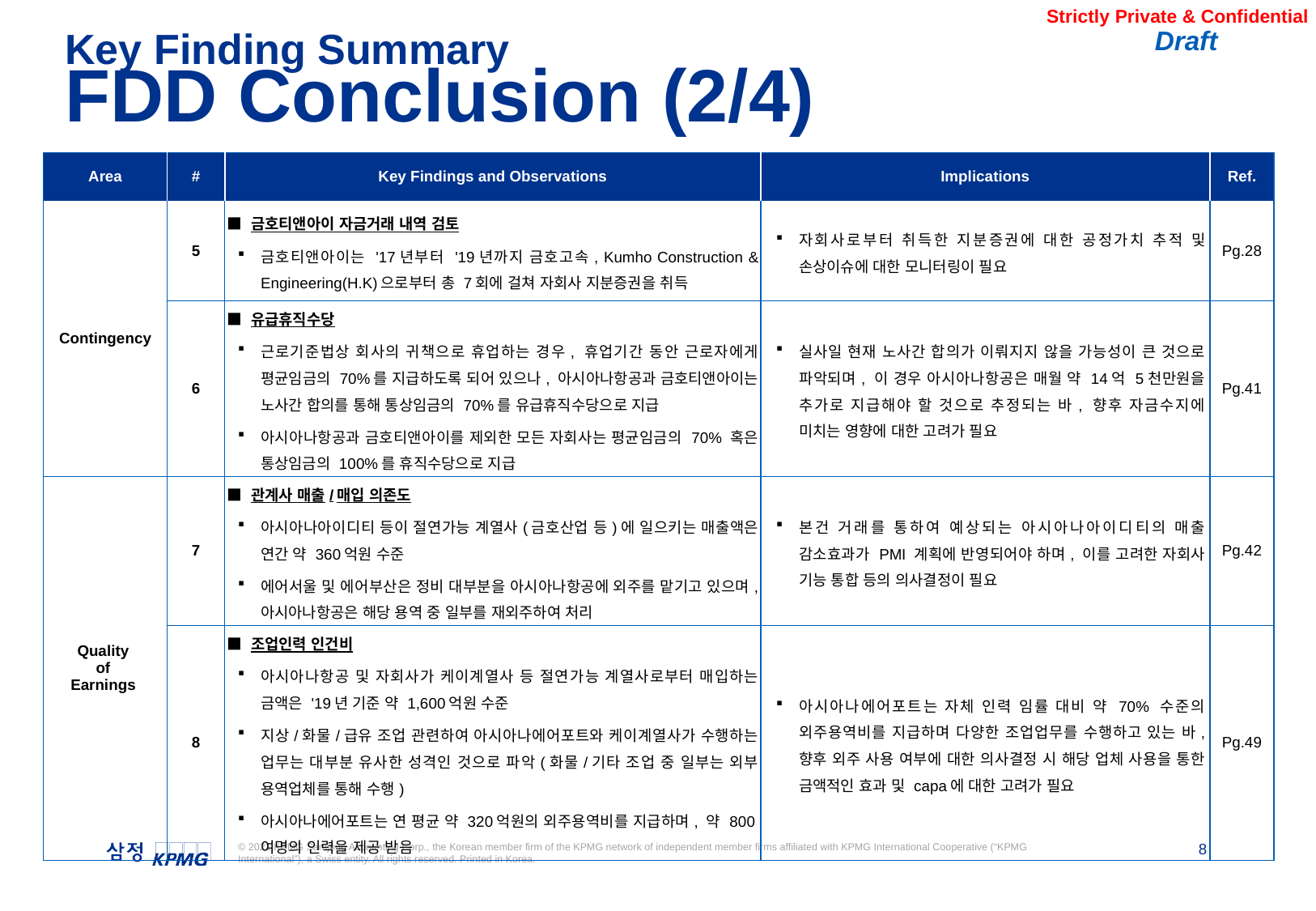

Key Finding Summary
FDD Conclusion (2/4)
| Area | # | Key Findings and Observations | Implications | Ref. |
| --- | --- | --- | --- | --- |
| Contingency | 5 | ■ 금호티앤아이 자금거래 내역 검토 금호티앤아이는 '17년부터 '19년까지 금호고속, Kumho Construction & Engineering(H.K)으로부터 총 7회에 걸쳐 자회사 지분증권을 취득 | 자회사로부터 취득한 지분증권에 대한 공정가치 추적 및 손상이슈에 대한 모니터링이 필요 | Pg.28 |
|  | 6 | ■ 유급휴직수당 근로기준법상 회사의 귀책으로 휴업하는 경우, 휴업기간 동안 근로자에게 평균임금의 70%를 지급하도록 되어 있으나, 아시아나항공과 금호티앤아이는 노사간 합의를 통해 통상임금의 70%를 유급휴직수당으로 지급 아시아나항공과 금호티앤아이를 제외한 모든 자회사는 평균임금의 70% 혹은 통상임금의 100%를 휴직수당으로 지급 | 실사일 현재 노사간 합의가 이뤄지지 않을 가능성이 큰 것으로 파악되며, 이 경우 아시아나항공은 매월 약 14억 5천만원을 추가로 지급해야 할 것으로 추정되는 바, 향후 자금수지에 미치는 영향에 대한 고려가 필요 | Pg.41 |
| Quality of Earnings | 7 | ■ 관계사 매출/매입 의존도 아시아나아이디티 등이 절연가능 계열사(금호산업 등)에 일으키는 매출액은 연간 약 360억원 수준 에어서울 및 에어부산은 정비 대부분을 아시아나항공에 외주를 맡기고 있으며, 아시아나항공은 해당 용역 중 일부를 재외주하여 처리 | 본건 거래를 통하여 예상되는 아시아나아이디티의 매출 감소효과가 PMI 계획에 반영되어야 하며, 이를 고려한 자회사 기능 통합 등의 의사결정이 필요 | Pg.42 |
|  | 8 | ■ 조업인력 인건비 아시아나항공 및 자회사가 케이계열사 등 절연가능 계열사로부터 매입하는 금액은 '19년 기준 약 1,600억원 수준 지상/화물/급유 조업 관련하여 아시아나에어포트와 케이계열사가 수행하는 업무는 대부분 유사한 성격인 것으로 파악(화물/기타 조업 중 일부는 외부 용역업체를 통해 수행) 아시아나에어포트는 연 평균 약 320억원의 외주용역비를 지급하며, 약 800여명의 인력을 제공 받음 | 아시아나에어포트는 자체 인력 임률 대비 약 70% 수준의 외주용역비를 지급하며 다양한 조업업무를 수행하고 있는 바, 향후 외주 사용 여부에 대한 의사결정 시 해당 업체 사용을 통한 금액적인 효과 및 capa에 대한 고려가 필요 | Pg.49 |